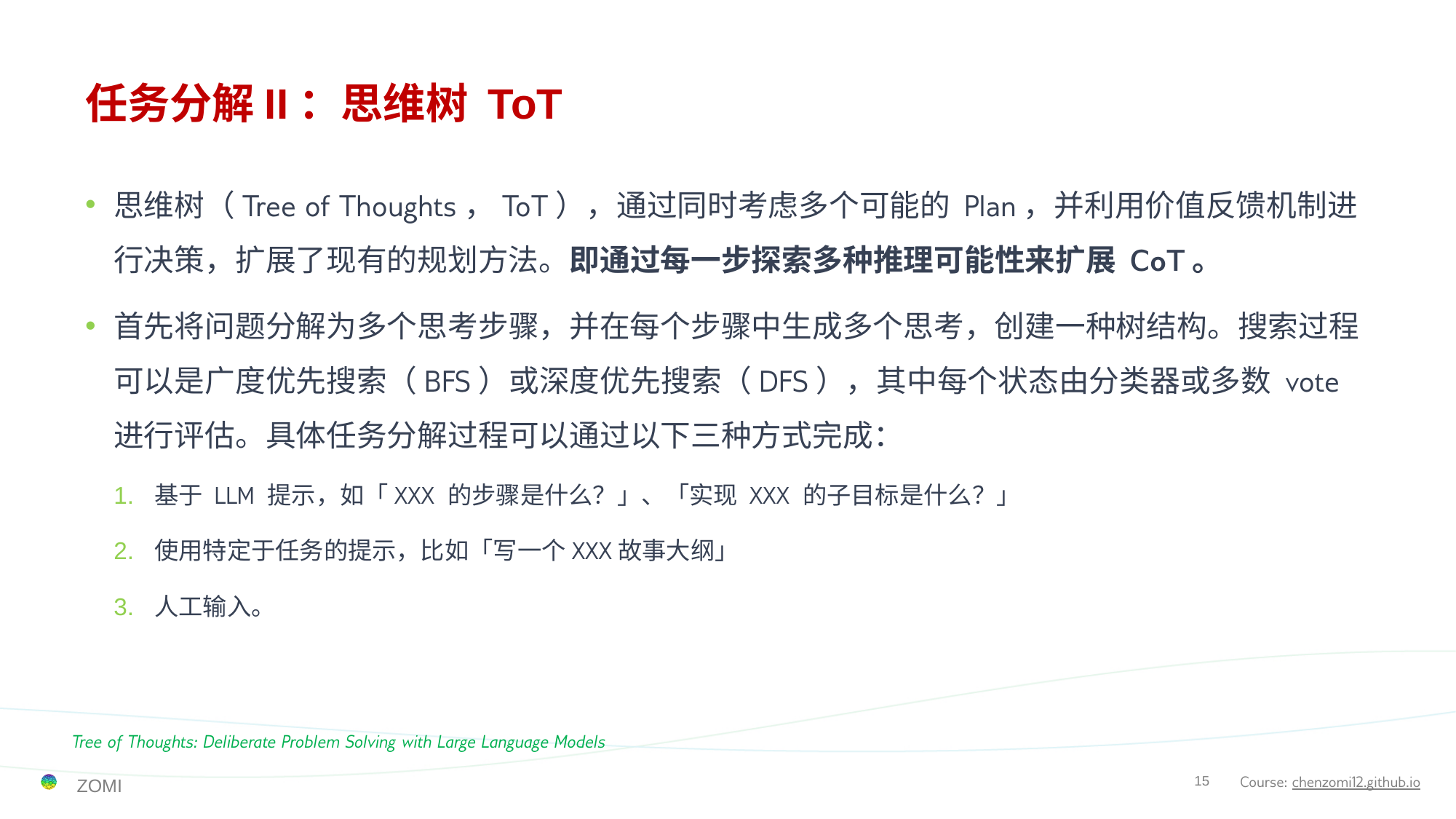

# 任务分解II：思维树 ToT
思维树（Tree of Thoughts，ToT），通过同时考虑多个可能的 Plan，并利用价值反馈机制进行决策，扩展了现有的规划方法。即通过每一步探索多种推理可能性来扩展 CoT。
首先将问题分解为多个思考步骤，并在每个步骤中生成多个思考，创建一种树结构。搜索过程可以是广度优先搜索（BFS）或深度优先搜索（DFS），其中每个状态由分类器或多数 vote 进行评估。具体任务分解过程可以通过以下三种方式完成：
基于 LLM 提示，如「XXX 的步骤是什么？」、「实现 XXX 的子目标是什么？」
使用特定于任务的提示，比如「写一个XXX故事大纲」
人工输入。

Tree of Thoughts: Deliberate Problem Solving with Large Language Models